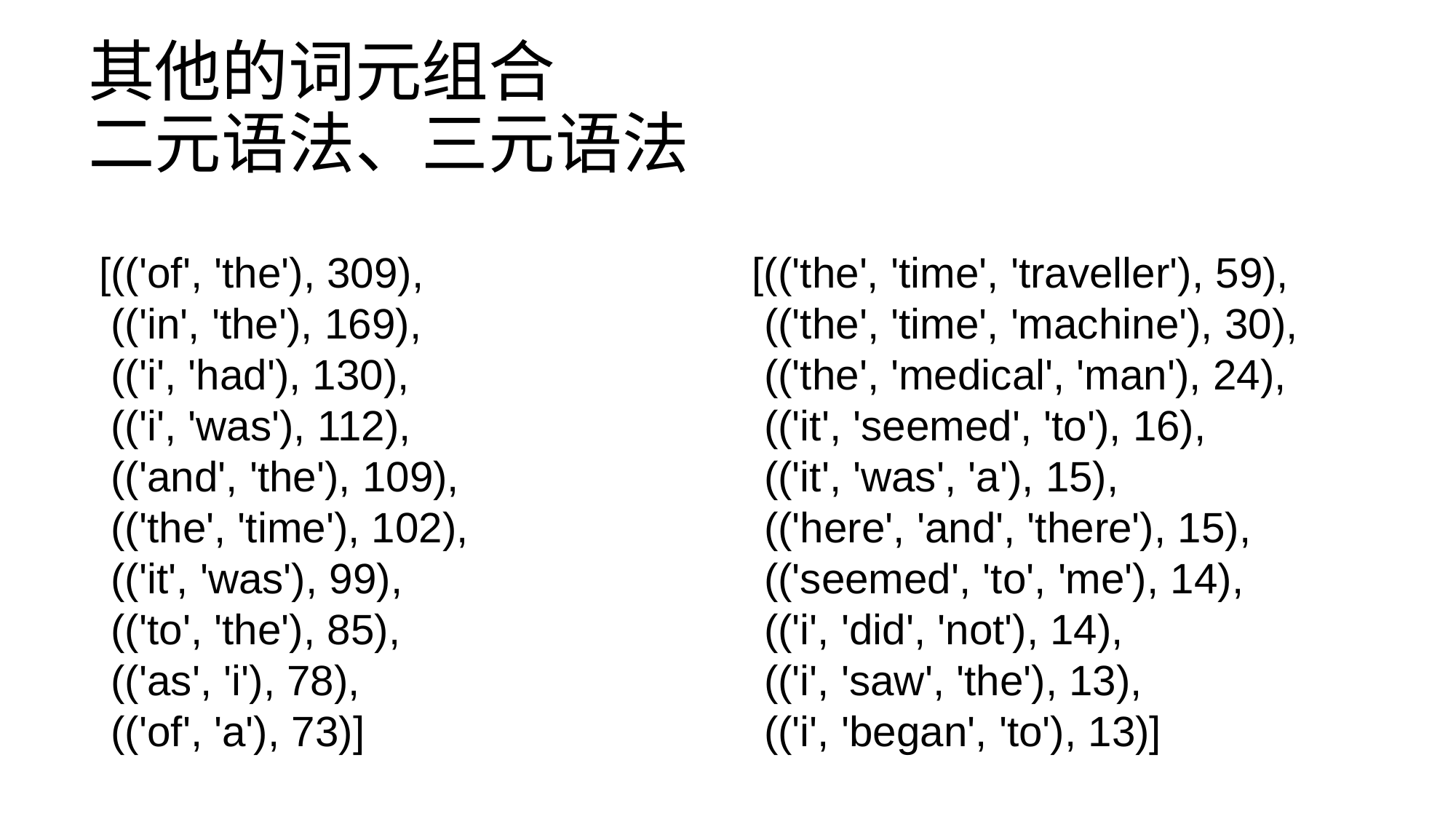

# 其他的词元组合 二元语法、三元语法

[(('of', 'the'), 309),
 (('in', 'the'), 169),
 (('i', 'had'), 130),
 (('i', 'was'), 112),
 (('and', 'the'), 109),
 (('the', 'time'), 102),
 (('it', 'was'), 99),
 (('to', 'the'), 85),
 (('as', 'i'), 78),
 (('of', 'a'), 73)]
[(('the', 'time', 'traveller'), 59),
 (('the', 'time', 'machine'), 30),
 (('the', 'medical', 'man'), 24),
 (('it', 'seemed', 'to'), 16),
 (('it', 'was', 'a'), 15),
 (('here', 'and', 'there'), 15),
 (('seemed', 'to', 'me'), 14),
 (('i', 'did', 'not'), 14),
 (('i', 'saw', 'the'), 13),
 (('i', 'began', 'to'), 13)]